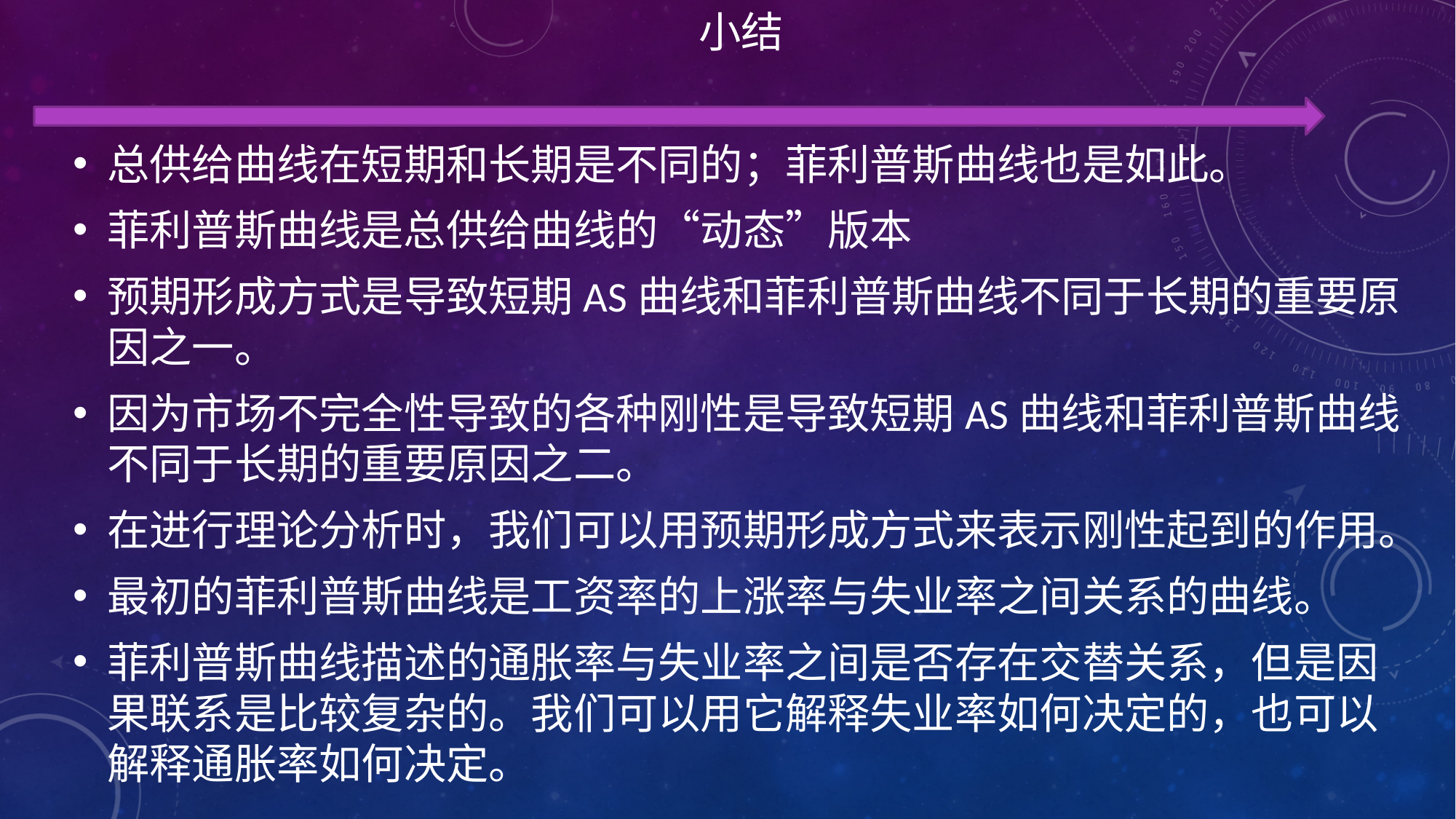

小结

总供给曲线在短期和长期是不同的；菲利普斯曲线也是如此。
菲利普斯曲线是总供给曲线的“动态”版本
预期形成方式是导致短期AS曲线和菲利普斯曲线不同于长期的重要原因之一。
因为市场不完全性导致的各种刚性是导致短期AS曲线和菲利普斯曲线不同于长期的重要原因之二。
在进行理论分析时，我们可以用预期形成方式来表示刚性起到的作用。
最初的菲利普斯曲线是工资率的上涨率与失业率之间关系的曲线。
菲利普斯曲线描述的通胀率与失业率之间是否存在交替关系，但是因果联系是比较复杂的。我们可以用它解释失业率如何决定的，也可以解释通胀率如何决定。